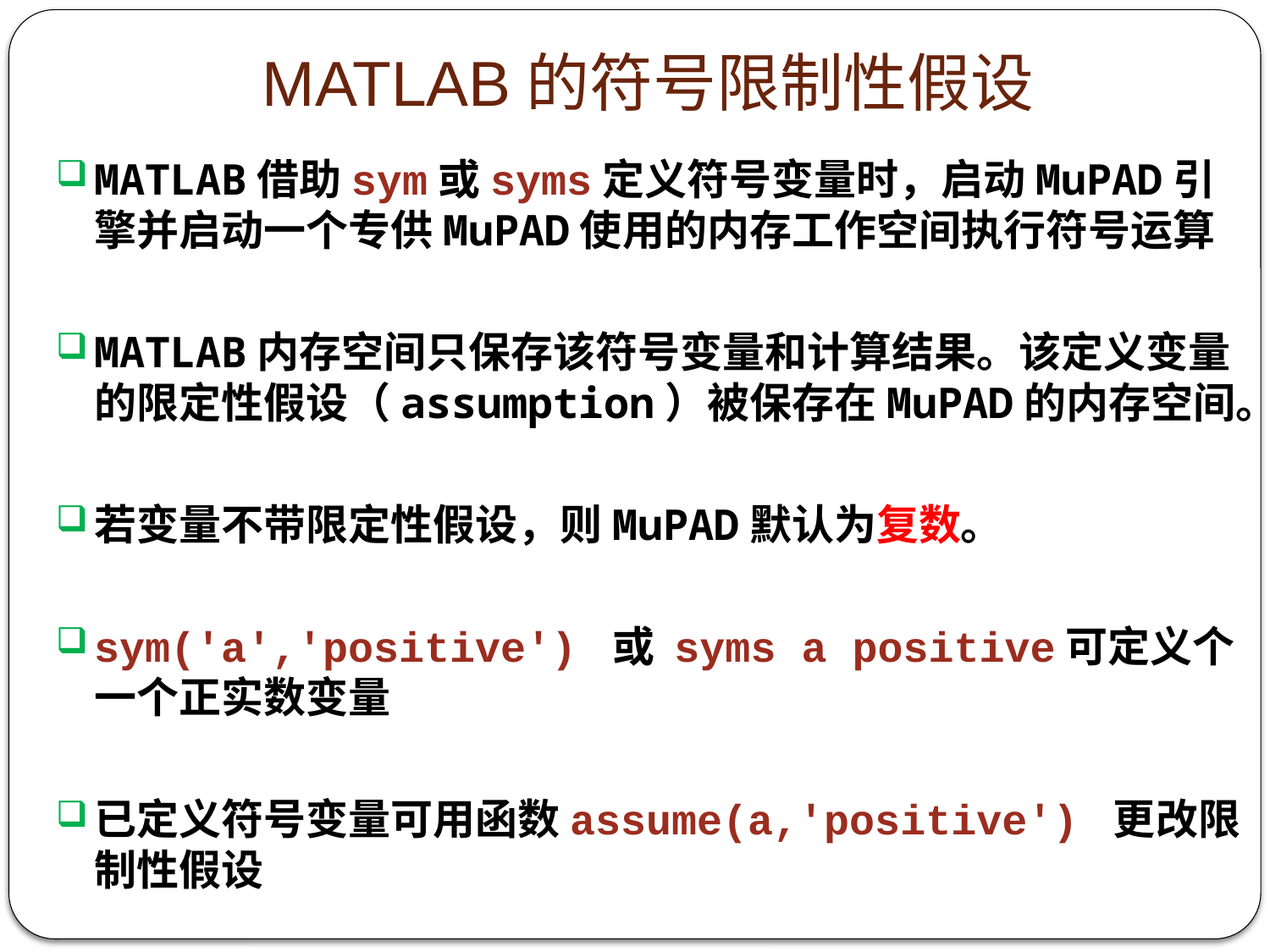

# MATLAB的符号限制性假设
MATLAB借助sym或syms定义符号变量时，启动MuPAD引擎并启动一个专供MuPAD使用的内存工作空间执行符号运算

MATLAB内存空间只保存该符号变量和计算结果。该定义变量的限定性假设（assumption）被保存在MuPAD的内存空间。

若变量不带限定性假设，则MuPAD默认为复数。

sym('a','positive') 或 syms a positive可定义个一个正实数变量

已定义符号变量可用函数assume(a,'positive') 更改限制性假设